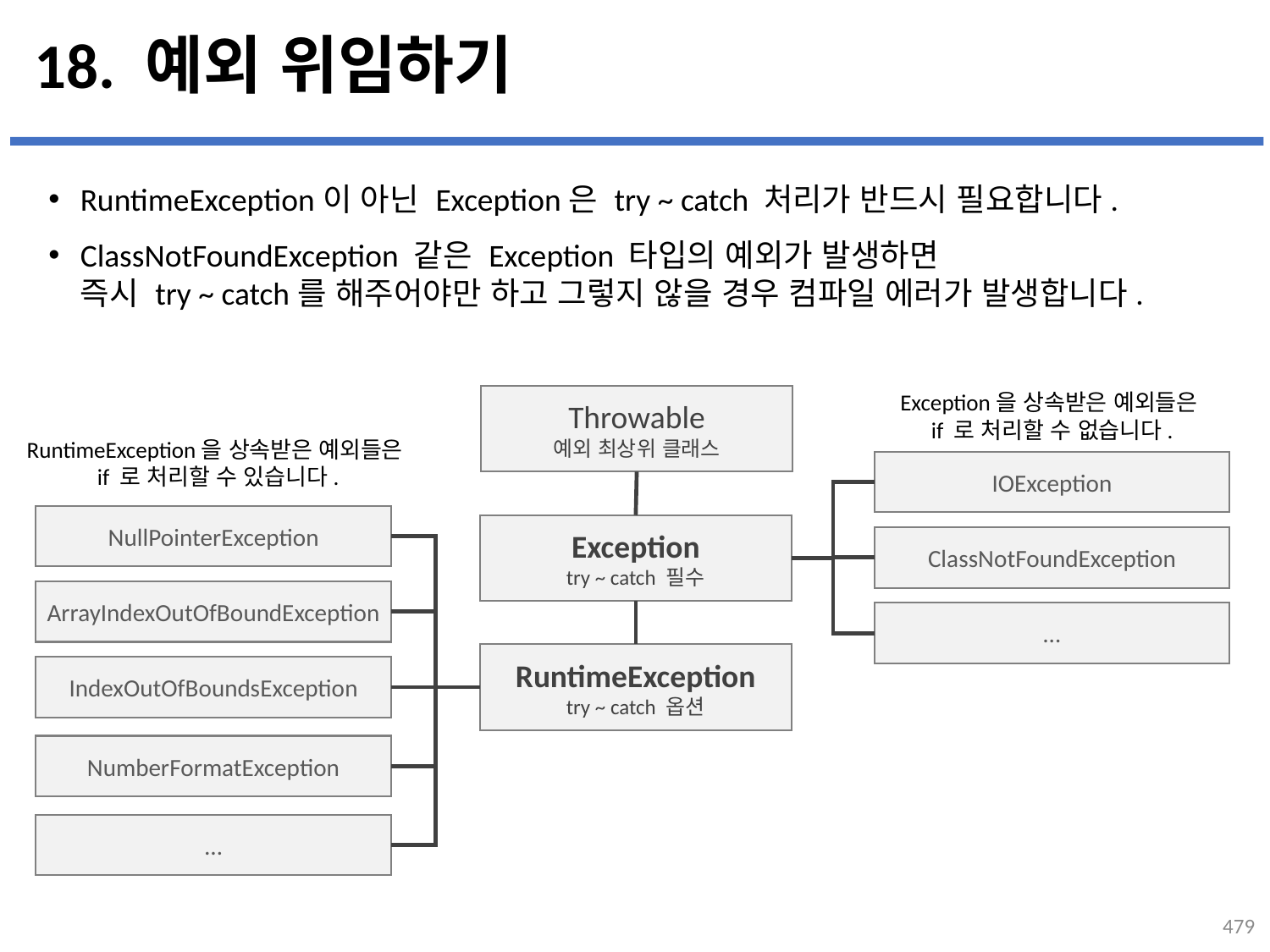

# 18. 예외 위임하기
RuntimeException이 아닌 Exception은 try ~ catch 처리가 반드시 필요합니다.
ClassNotFoundException 같은 Exception 타입의 예외가 발생하면
즉시 try ~ catch를 해주어야만 하고 그렇지 않을 경우 컴파일 에러가 발생합니다.
...

설명
Exception을 상속받은 예외들은
if 로 처리할 수 없습니다.
Throwable
예외 최상위 클래스
RuntimeException을 상속받은 예외들은
if 로 처리할 수 있습니다.
IOException
NullPointerException
Exception
try ~ catch 필수
ClassNotFoundException
ArrayIndexOutOfBoundException
…
RuntimeException
try ~ catch 옵션
IndexOutOfBoundsException
NumberFormatException
…
479